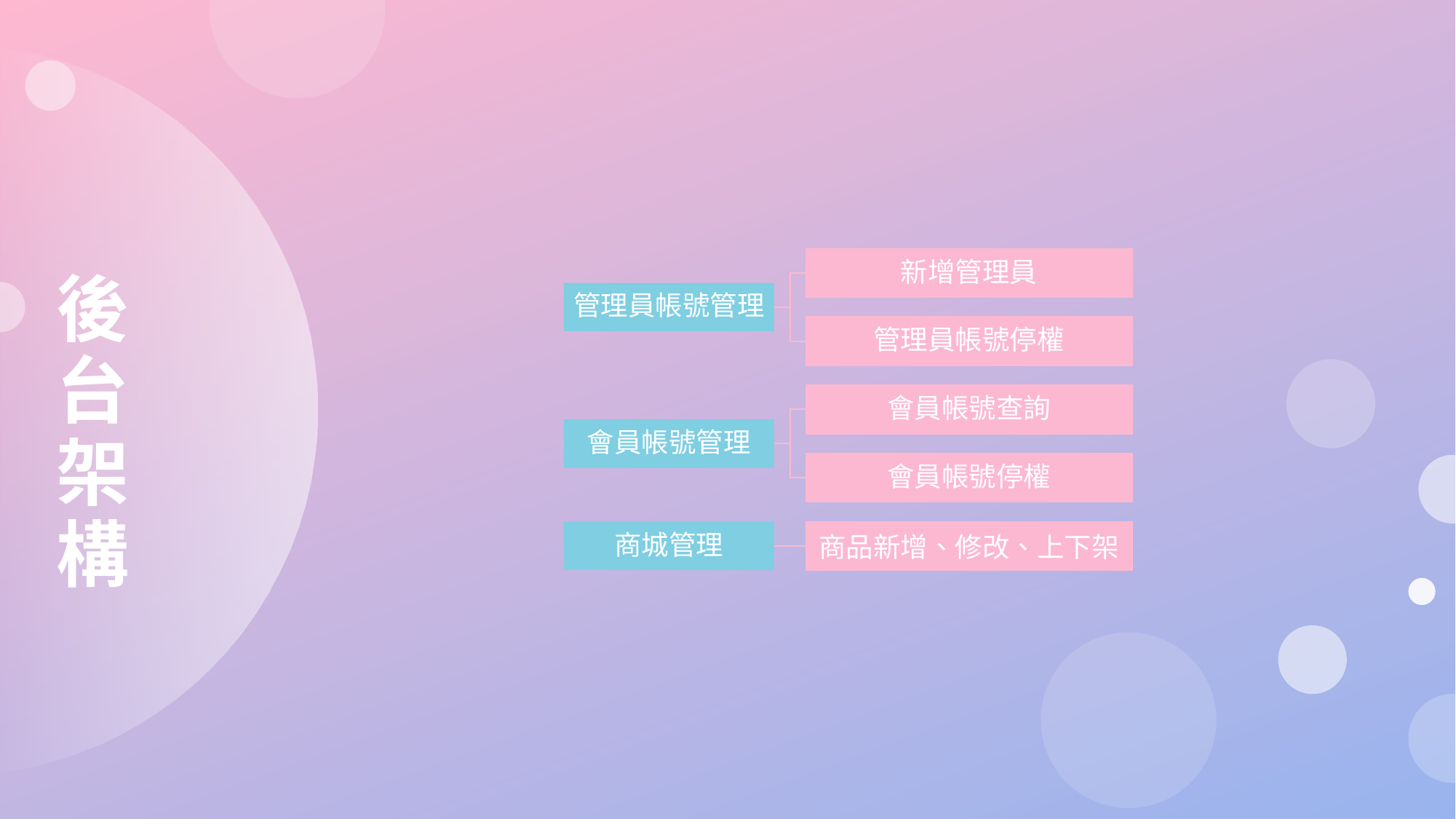

後台架構
管理員帳號管理
新增管理員
管理員帳號停權
會員帳號管理
會員帳號查詢
會員帳號停權
商城管理
商品新增、修改、上下架